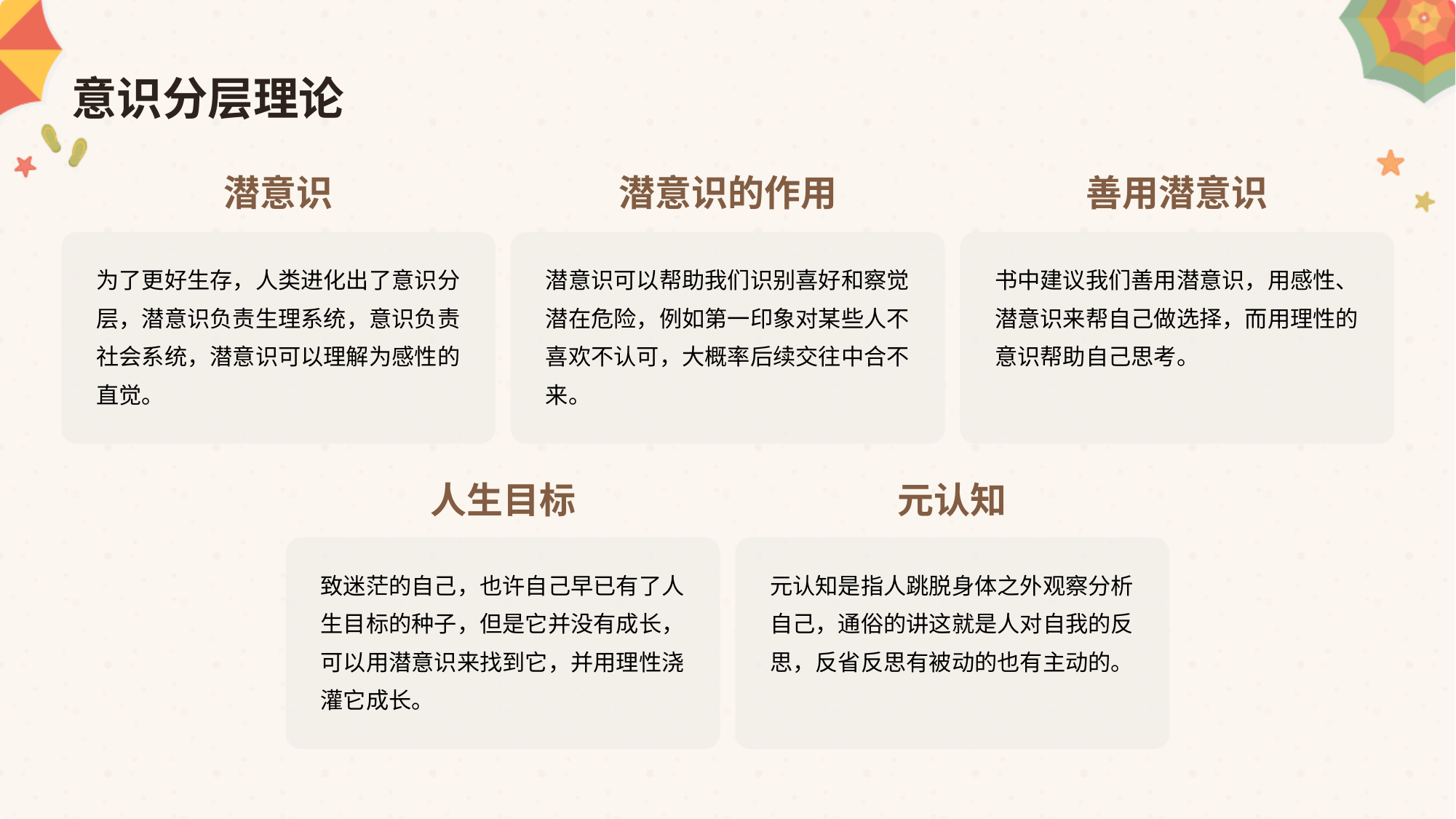

意识分层理论
潜意识
潜意识的作用
善用潜意识

为了更好生存，人类进化出了意识分层，潜意识负责生理系统，意识负责社会系统，潜意识可以理解为感性的直觉。
潜意识可以帮助我们识别喜好和察觉潜在危险，例如第一印象对某些人不喜欢不认可，大概率后续交往中合不来。
书中建议我们善用潜意识，用感性、潜意识来帮自己做选择，而用理性的意识帮助自己思考。
人生目标
元认知

致迷茫的自己，也许自己早已有了人生目标的种子，但是它并没有成长，可以用潜意识来找到它，并用理性浇灌它成长。
元认知是指人跳脱身体之外观察分析自己，通俗的讲这就是人对自我的反思，反省反思有被动的也有主动的。